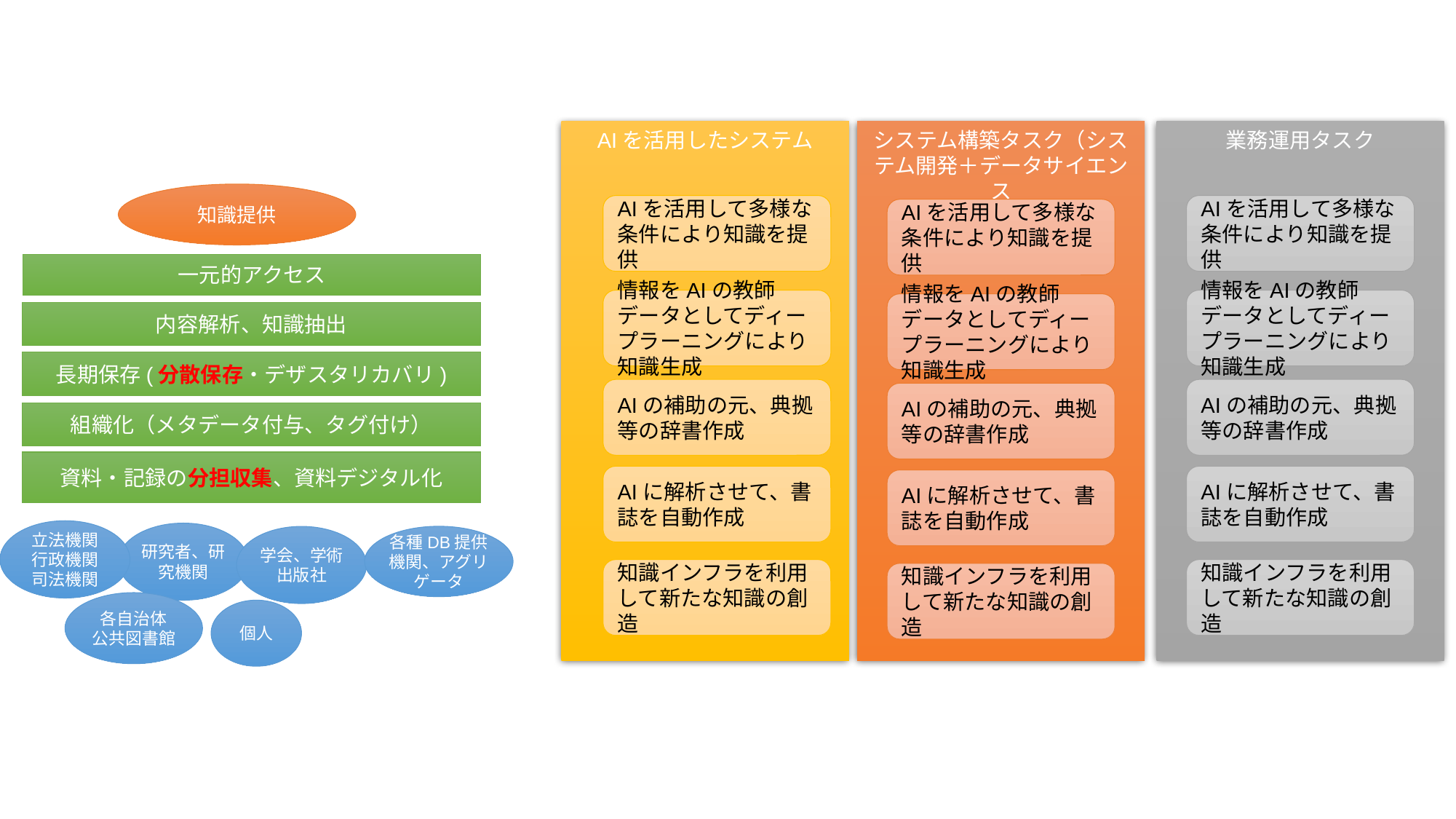

#
AIを活用したシステム
システム構築タスク（システム開発＋データサイエンス
業務運用タスク
知識提供
AIを活用して多様な
条件により知識を提供
AIを活用して多様な
条件により知識を提供
AIを活用して多様な
条件により知識を提供
一元的アクセス
情報をAIの教師データとしてディープラーニングにより知識生成
情報をAIの教師データとしてディープラーニングにより知識生成
情報をAIの教師データとしてディープラーニングにより知識生成
内容解析、知識抽出
長期保存(分散保存・デザスタリカバリ)
AIの補助の元、典拠等の辞書作成
AIの補助の元、典拠等の辞書作成
AIの補助の元、典拠等の辞書作成
組織化（メタデータ付与、タグ付け）
資料・記録の分担収集、資料デジタル化
AIに解析させて、書誌を自動作成
AIに解析させて、書誌を自動作成
AIに解析させて、書誌を自動作成
立法機関
行政機関
司法機関
研究者、研究機関
学会、学術出版社
各種DB提供機関、アグリゲータ
知識インフラを利用して新たな知識の創造
知識インフラを利用して新たな知識の創造
知識インフラを利用して新たな知識の創造
各自治体
公共図書館
個人